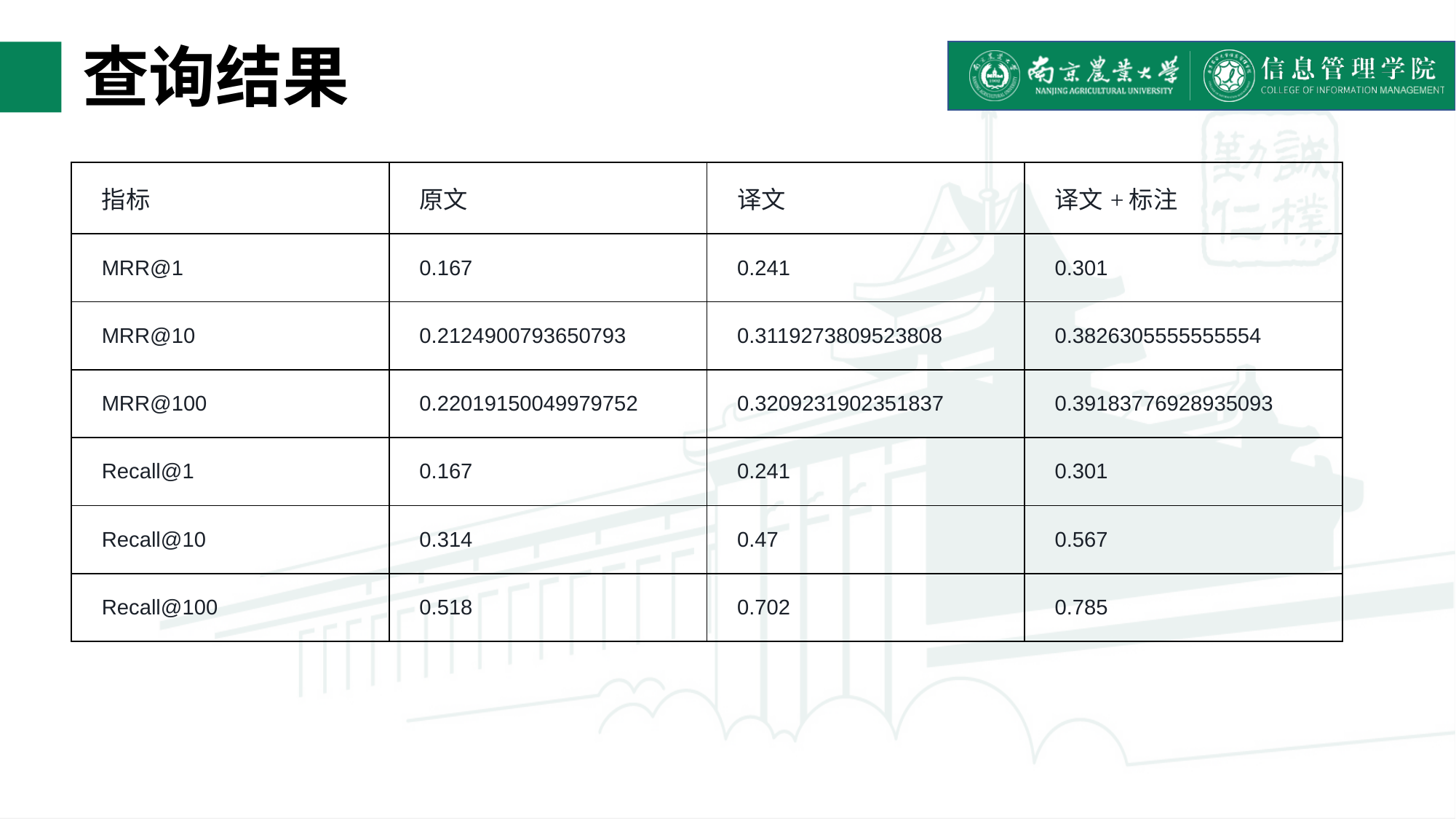

# 查询结果
| 指标 | 原文 | 译文 | 译文+标注 |
| --- | --- | --- | --- |
| MRR@1 | 0.167 | 0.241 | 0.301 |
| MRR@10 | 0.2124900793650793 | 0.3119273809523808 | 0.3826305555555554 |
| MRR@100 | 0.22019150049979752 | 0.3209231902351837 | 0.39183776928935093 |
| Recall@1 | 0.167 | 0.241 | 0.301 |
| Recall@10 | 0.314 | 0.47 | 0.567 |
| Recall@100 | 0.518 | 0.702 | 0.785 |